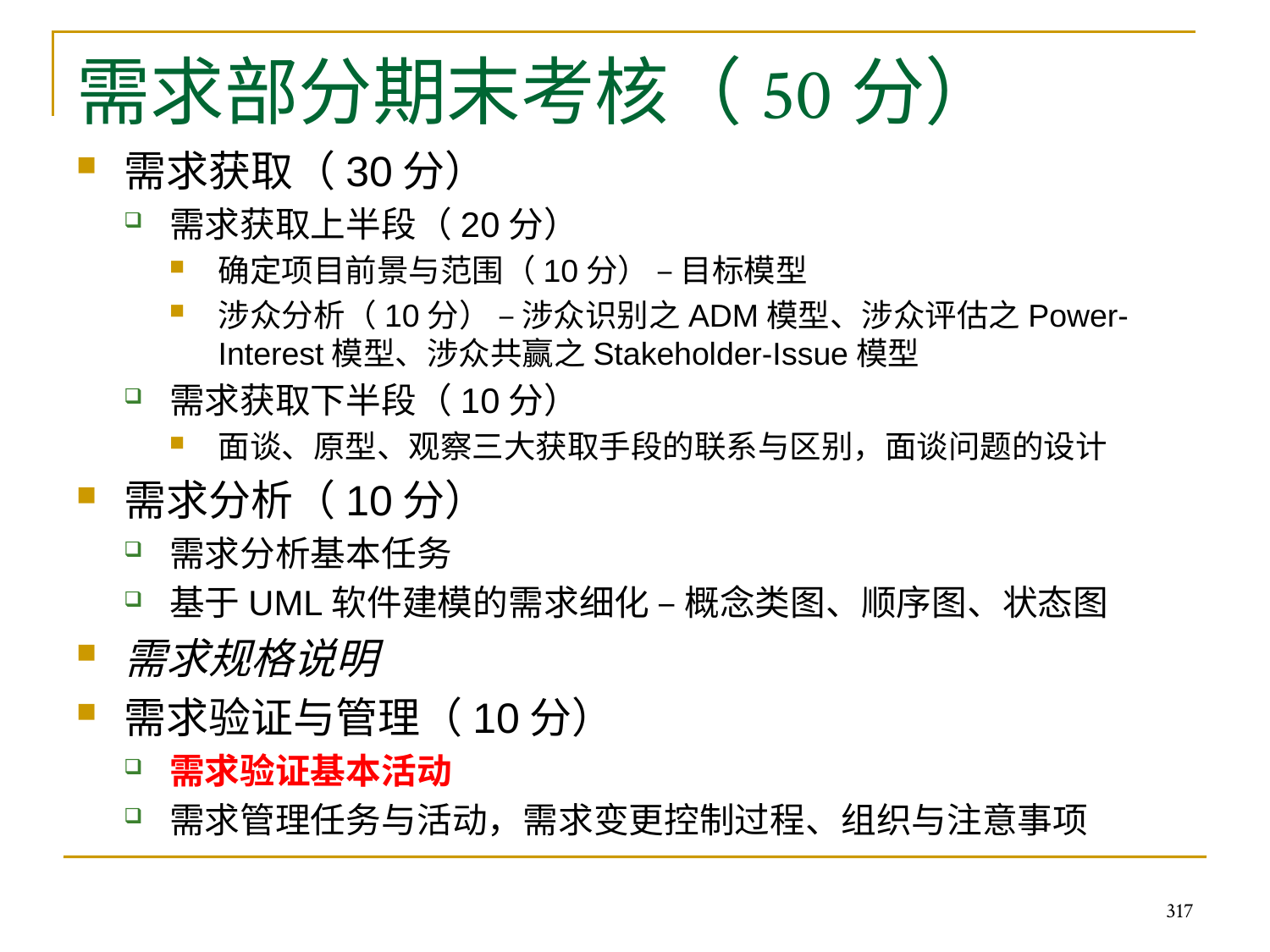

# 需求部分期末考核（50分）
需求获取（30分）
需求获取上半段（20分）
确定项目前景与范围（10分） – 目标模型
涉众分析（10分） – 涉众识别之ADM模型、涉众评估之Power-Interest模型、涉众共赢之Stakeholder-Issue模型
需求获取下半段（10分）
面谈、原型、观察三大获取手段的联系与区别，面谈问题的设计
需求分析（10分）
需求分析基本任务
基于UML软件建模的需求细化 – 概念类图、顺序图、状态图
需求规格说明
需求验证与管理（10分）
需求验证基本活动
需求管理任务与活动，需求变更控制过程、组织与注意事项
317